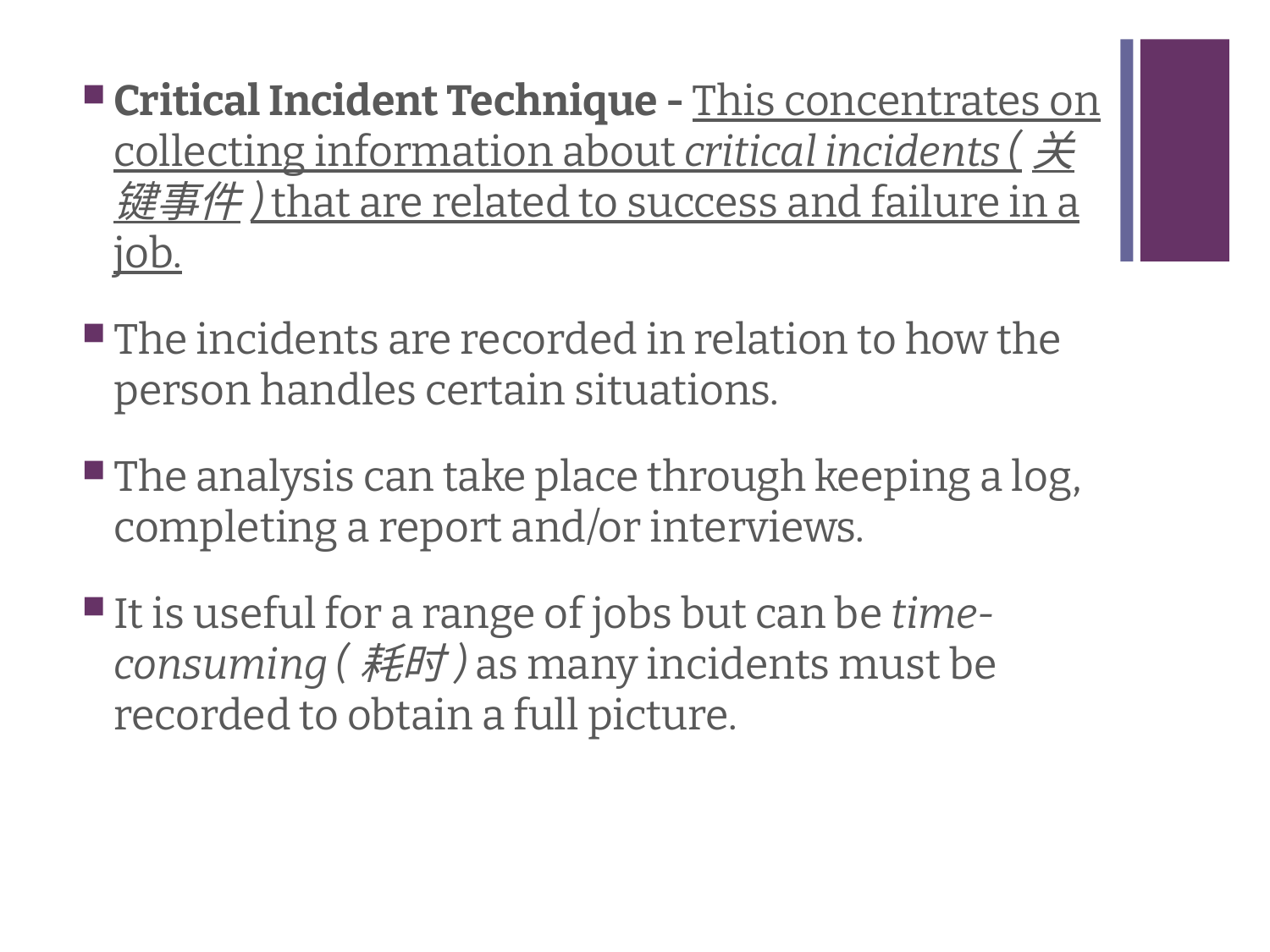

#
Critical Incident Technique - This concentrates on collecting information about critical incidents (关键事件) that are related to success and failure in a job.
The incidents are recorded in relation to how the person handles certain situations.
The analysis can take place through keeping a log, completing a report and/or interviews.
It is useful for a range of jobs but can be time-consuming (耗时) as many incidents must be recorded to obtain a full picture.